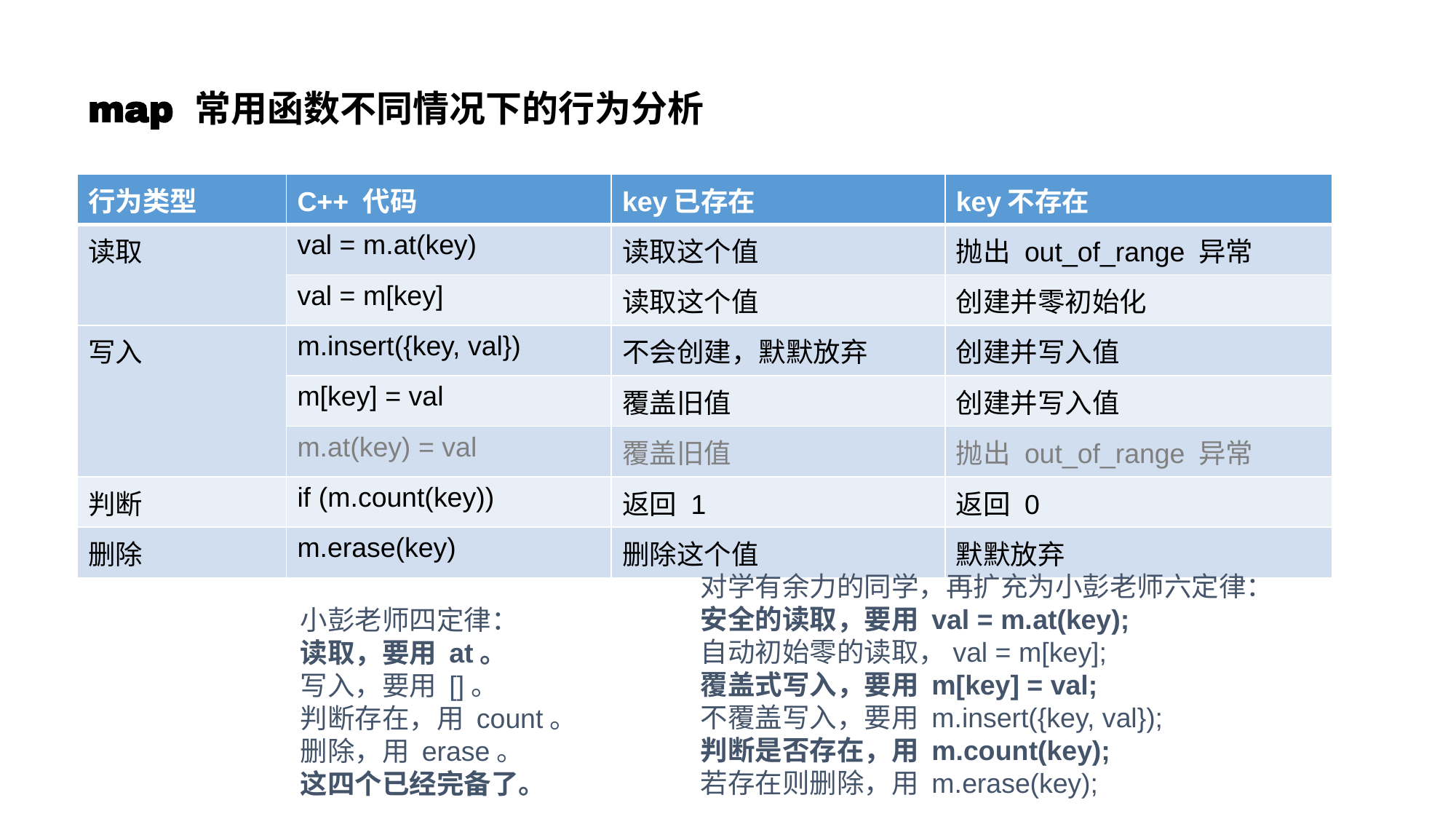

# map 常用函数不同情况下的行为分析
| 行为类型 | C++ 代码 | key已存在 | key不存在 |
| --- | --- | --- | --- |
| 读取 | val = m.at(key) | 读取这个值 | 抛出 out\_of\_range 异常 |
|  | val = m[key] | 读取这个值 | 创建并零初始化 |
| 写入 | m.insert({key, val}) | 不会创建，默默放弃 | 创建并写入值 |
|  | m[key] = val | 覆盖旧值 | 创建并写入值 |
|  | m.at(key) = val | 覆盖旧值 | 抛出 out\_of\_range 异常 |
| 判断 | if (m.count(key)) | 返回 1 | 返回 0 |
| 删除 | m.erase(key) | 删除这个值 | 默默放弃 |
对学有余力的同学，再扩充为小彭老师六定律：
安全的读取，要用 val = m.at(key);
自动初始零的读取，val = m[key];
覆盖式写入，要用 m[key] = val;
不覆盖写入，要用 m.insert({key, val});
判断是否存在，用 m.count(key);
若存在则删除，用 m.erase(key);
小彭老师四定律：
读取，要用 at。
写入，要用 []。
判断存在，用 count。
删除，用 erase。
这四个已经完备了。